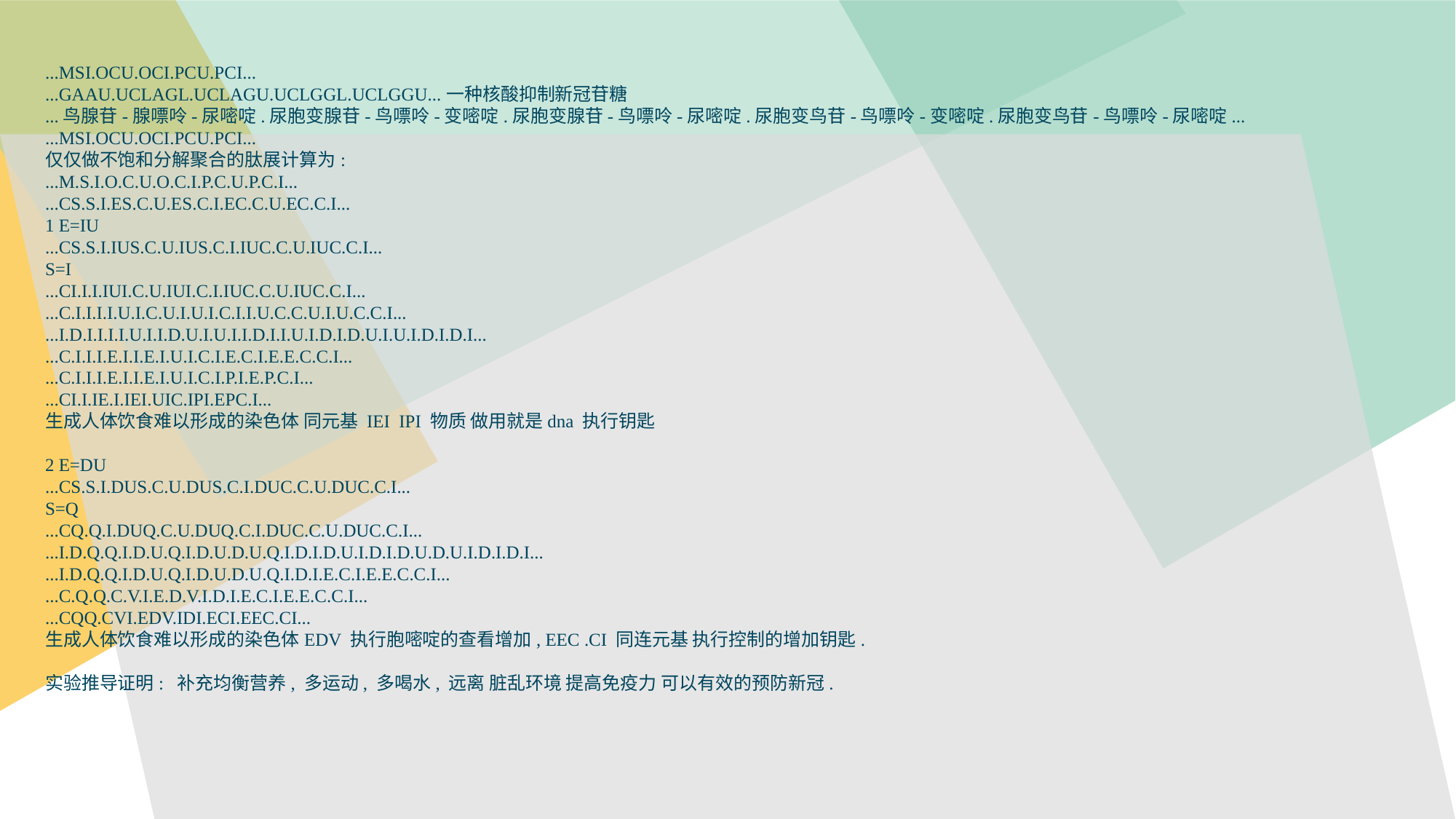

...MSI.OCU.OCI.PCU.PCI...
...GAAU.UCLAGL.UCLAGU.UCLGGL.UCLGGU...一种核酸抑制新冠苷糖
...鸟腺苷-腺嘌呤-尿嘧啶.尿胞变腺苷-鸟嘌呤-变嘧啶.尿胞变腺苷-鸟嘌呤-尿嘧啶.尿胞变鸟苷-鸟嘌呤-变嘧啶.尿胞变鸟苷-鸟嘌呤-尿嘧啶...
...MSI.OCU.OCI.PCU.PCI...
仅仅做不饱和分解聚合的肽展计算为:
...M.S.I.O.C.U.O.C.I.P.C.U.P.C.I...
...CS.S.I.ES.C.U.ES.C.I.EC.C.U.EC.C.I...
1 E=IU
...CS.S.I.IUS.C.U.IUS.C.I.IUC.C.U.IUC.C.I...
S=I
...CI.I.I.IUI.C.U.IUI.C.I.IUC.C.U.IUC.C.I...
...C.I.I.I.I.U.I.C.U.I.U.I.C.I.I.U.C.C.U.I.U.C.C.I...
...I.D.I.I.I.I.U.I.I.D.U.I.U.I.I.D.I.I.U.I.D.I.D.U.I.U.I.D.I.D.I...
...C.I.I.I.E.I.I.E.I.U.I.C.I.E.C.I.E.E.C.C.I...
...C.I.I.I.E.I.I.E.I.U.I.C.I.P.I.E.P.C.I...
...CI.I.IE.I.IEI.UIC.IPI.EPC.I...
生成人体饮食难以形成的染色体 同元基 IEI  IPI 物质 做用就是dna 执行钥匙

2 E=DU
...CS.S.I.DUS.C.U.DUS.C.I.DUC.C.U.DUC.C.I...
S=Q
...CQ.Q.I.DUQ.C.U.DUQ.C.I.DUC.C.U.DUC.C.I...
...I.D.Q.Q.I.D.U.Q.I.D.U.D.U.Q.I.D.I.D.U.I.D.I.D.U.D.U.I.D.I.D.I...
...I.D.Q.Q.I.D.U.Q.I.D.U.D.U.Q.I.D.I.E.C.I.E.E.C.C.I...
...C.Q.Q.C.V.I.E.D.V.I.D.I.E.C.I.E.E.C.C.I...
...CQQ.CVI.EDV.IDI.ECI.EEC.CI...
生成人体饮食难以形成的染色体EDV 执行胞嘧啶的查看增加, EEC .CI 同连元基 执行控制的增加钥匙.

实验推导证明:  补充均衡营养, 多运动, 多喝水, 远离 脏乱环境 提高免疫力 可以有效的预防新冠.